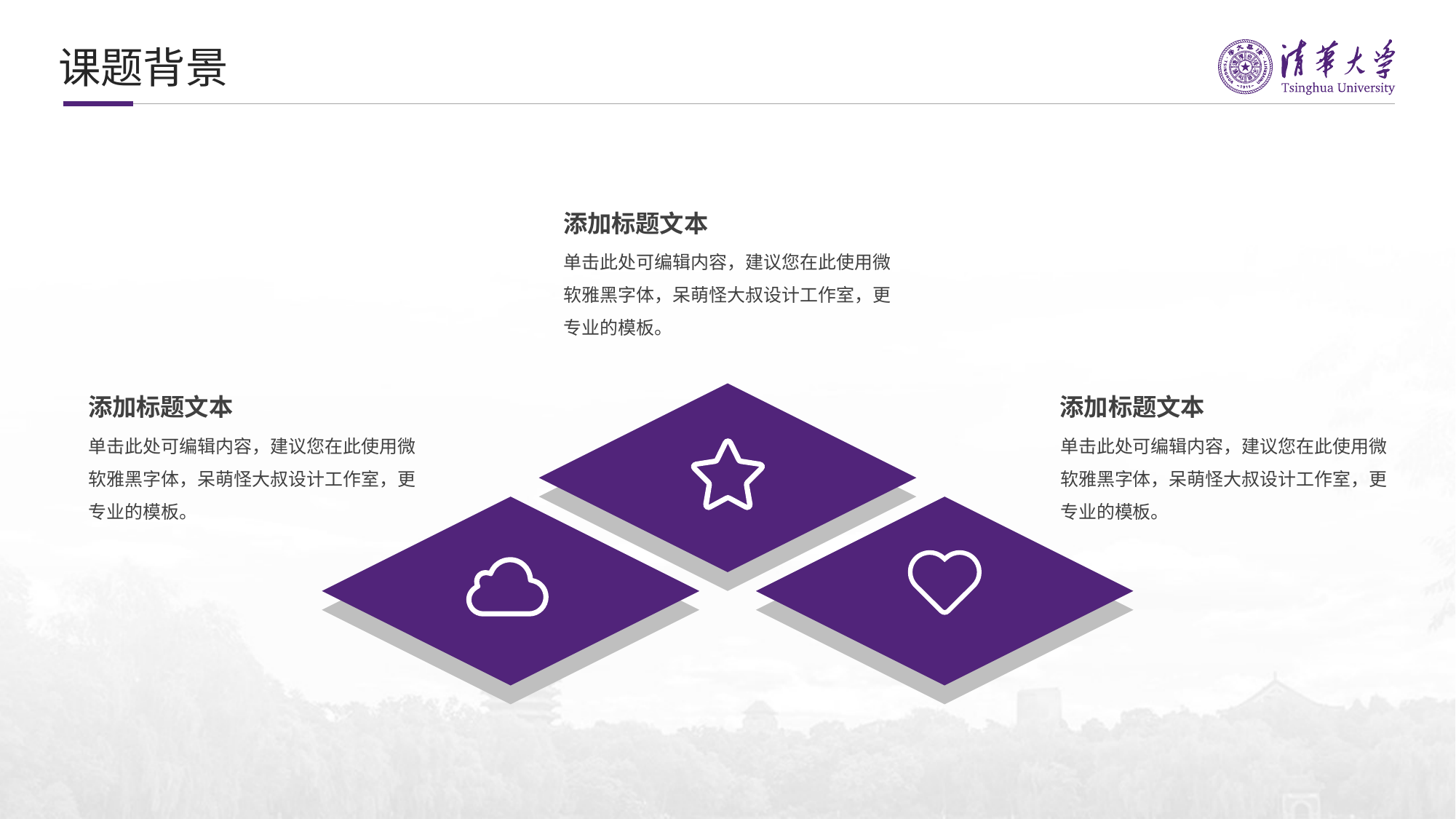

课题背景
添加标题文本
单击此处可编辑内容，建议您在此使用微软雅黑字体，呆萌怪大叔设计工作室，更专业的模板。

添加标题文本
添加标题文本

单击此处可编辑内容，建议您在此使用微软雅黑字体，呆萌怪大叔设计工作室，更专业的模板。
单击此处可编辑内容，建议您在此使用微软雅黑字体，呆萌怪大叔设计工作室，更专业的模板。